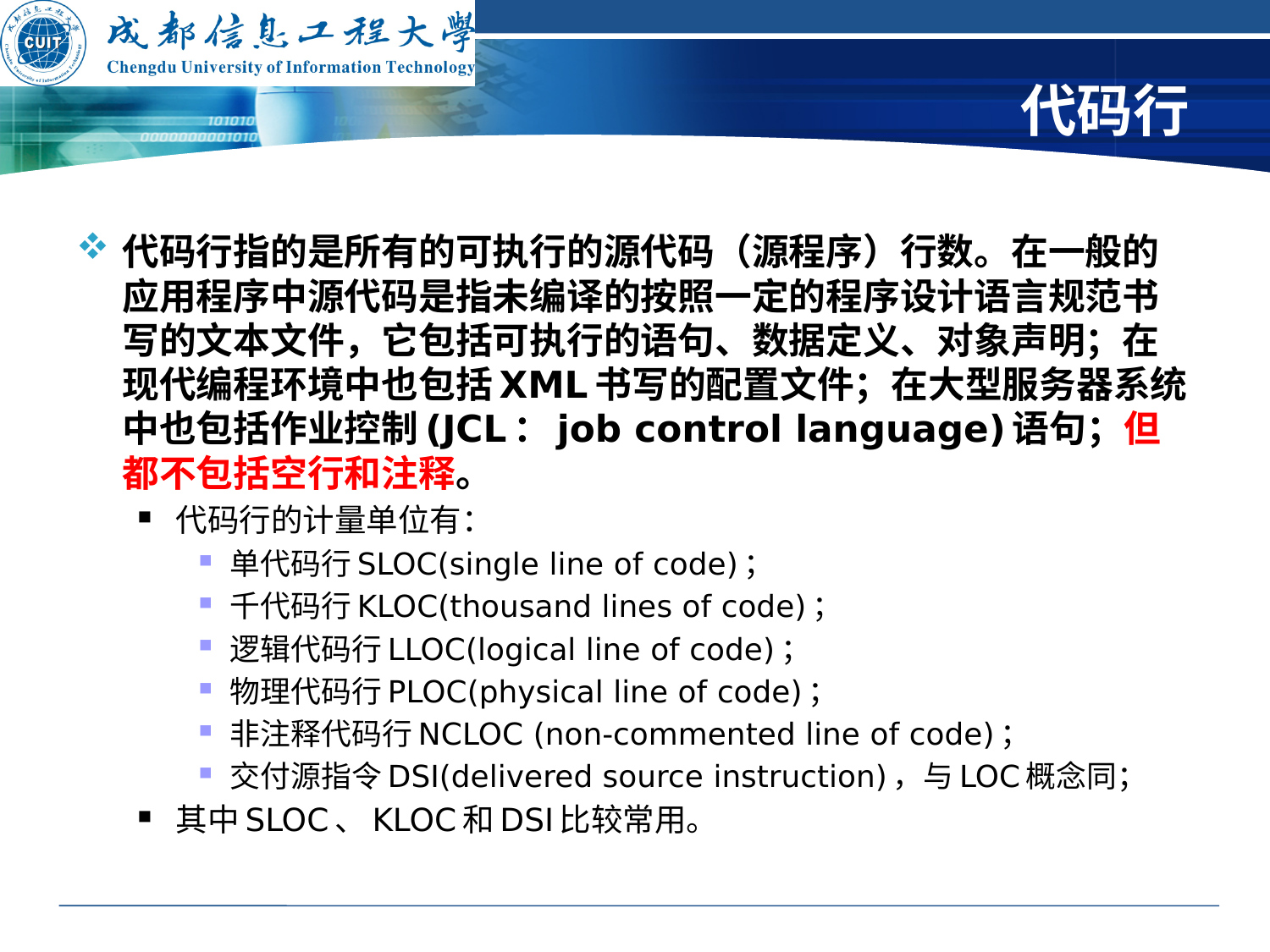

# 代码行
代码行指的是所有的可执行的源代码（源程序）行数。在一般的应用程序中源代码是指未编译的按照一定的程序设计语言规范书写的文本文件，它包括可执行的语句、数据定义、对象声明；在现代编程环境中也包括XML书写的配置文件；在大型服务器系统中也包括作业控制(JCL：job control language)语句；但都不包括空行和注释。
代码行的计量单位有：
单代码行SLOC(single line of code)；
千代码行KLOC(thousand lines of code)；
逻辑代码行LLOC(logical line of code)；
物理代码行PLOC(physical line of code)；
非注释代码行NCLOC (non-commented line of code)；
交付源指令DSI(delivered source instruction)，与LOC概念同；
其中SLOC、KLOC和DSI比较常用。